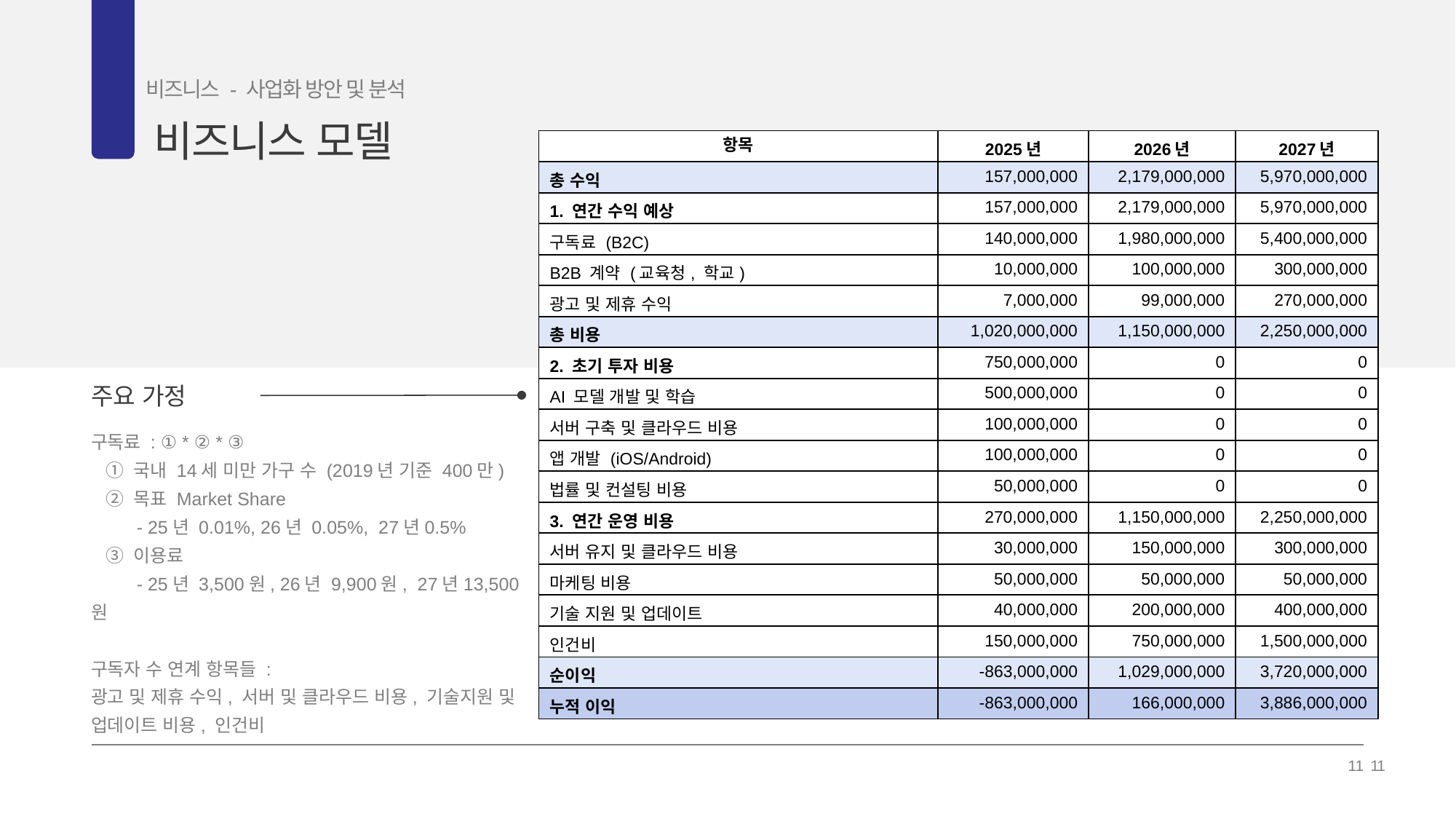

비즈니스 - 사업화 방안 및 분석
비즈니스 모델
03
| 항목 | 2025년 | 2026년 | 2027년 |
| --- | --- | --- | --- |
| 총 수익 | 157,000,000 | 2,179,000,000 | 5,970,000,000 |
| 1. 연간 수익 예상 | 157,000,000 | 2,179,000,000 | 5,970,000,000 |
| 구독료 (B2C) | 140,000,000 | 1,980,000,000 | 5,400,000,000 |
| B2B 계약 (교육청, 학교) | 10,000,000 | 100,000,000 | 300,000,000 |
| 광고 및 제휴 수익 | 7,000,000 | 99,000,000 | 270,000,000 |
| 총 비용 | 1,020,000,000 | 1,150,000,000 | 2,250,000,000 |
| 2. 초기 투자 비용 | 750,000,000 | 0 | 0 |
| AI 모델 개발 및 학습 | 500,000,000 | 0 | 0 |
| 서버 구축 및 클라우드 비용 | 100,000,000 | 0 | 0 |
| 앱 개발 (iOS/Android) | 100,000,000 | 0 | 0 |
| 법률 및 컨설팅 비용 | 50,000,000 | 0 | 0 |
| 3. 연간 운영 비용 | 270,000,000 | 1,150,000,000 | 2,250,000,000 |
| 서버 유지 및 클라우드 비용 | 30,000,000 | 150,000,000 | 300,000,000 |
| 마케팅 비용 | 50,000,000 | 50,000,000 | 50,000,000 |
| 기술 지원 및 업데이트 | 40,000,000 | 200,000,000 | 400,000,000 |
| 인건비 | 150,000,000 | 750,000,000 | 1,500,000,000 |
| 순이익 | -863,000,000 | 1,029,000,000 | 3,720,000,000 |
| 누적 이익 | -863,000,000 | 166,000,000 | 3,886,000,000 |
주요 가정
구독료 : ① * ② * ③
   ① 국내 14세 미만 가구 수 (2019년 기준 400만)
   ② 목표 Market Share
         - 25년 0.01%, 26년 0.05%,  27년0.5%
   ③ 이용료
         - 25년 3,500원, 26년 9,900원,  27년13,500원

구독자 수 연계 항목들 :
광고 및 제휴 수익, 서버 및 클라우드 비용, 기술지원 및
업데이트 비용, 인건비
11